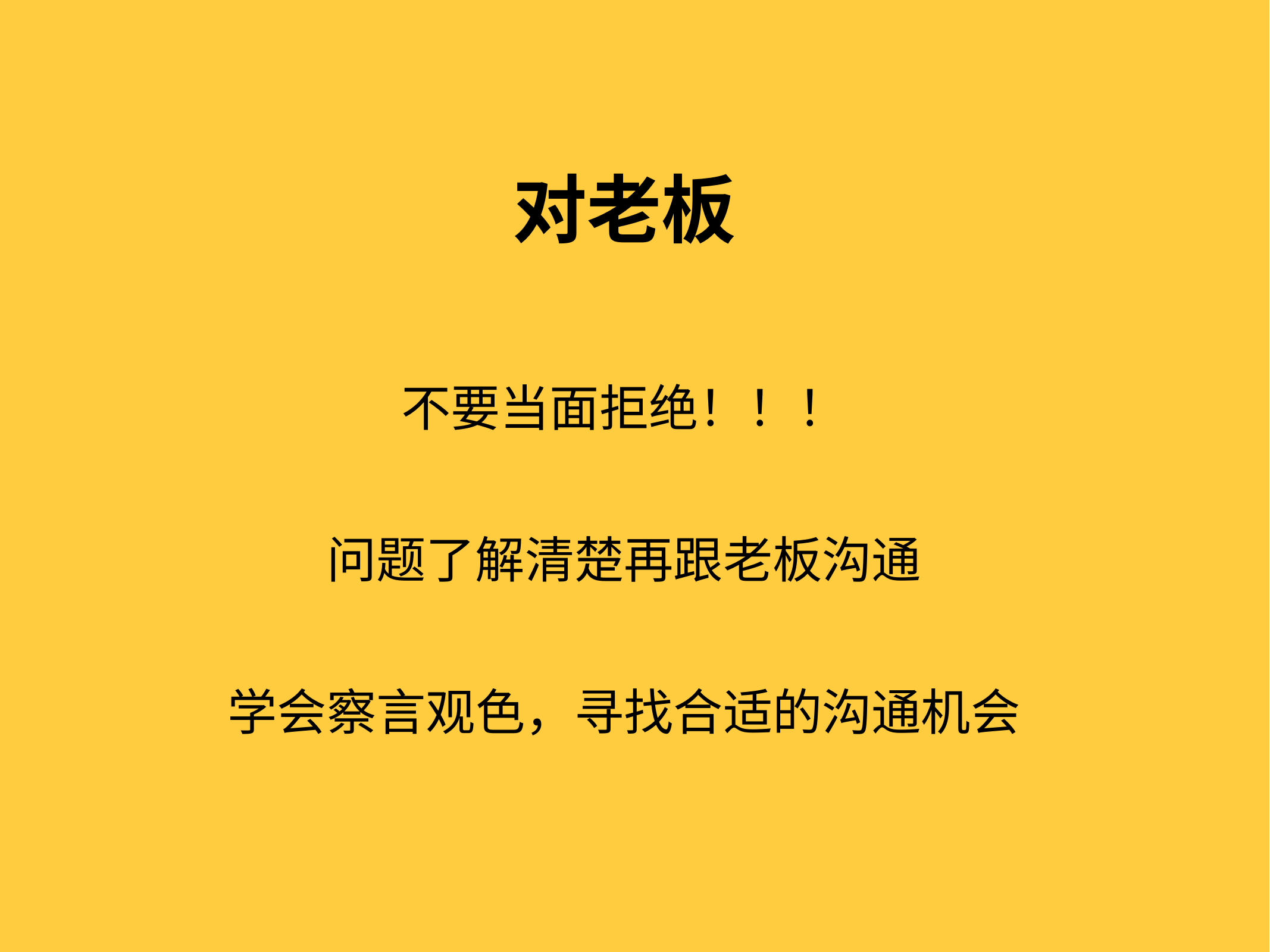

对老板
不要当面拒绝！！！
问题了解清楚再跟老板沟通
学会察言观色，寻找合适的沟通机会